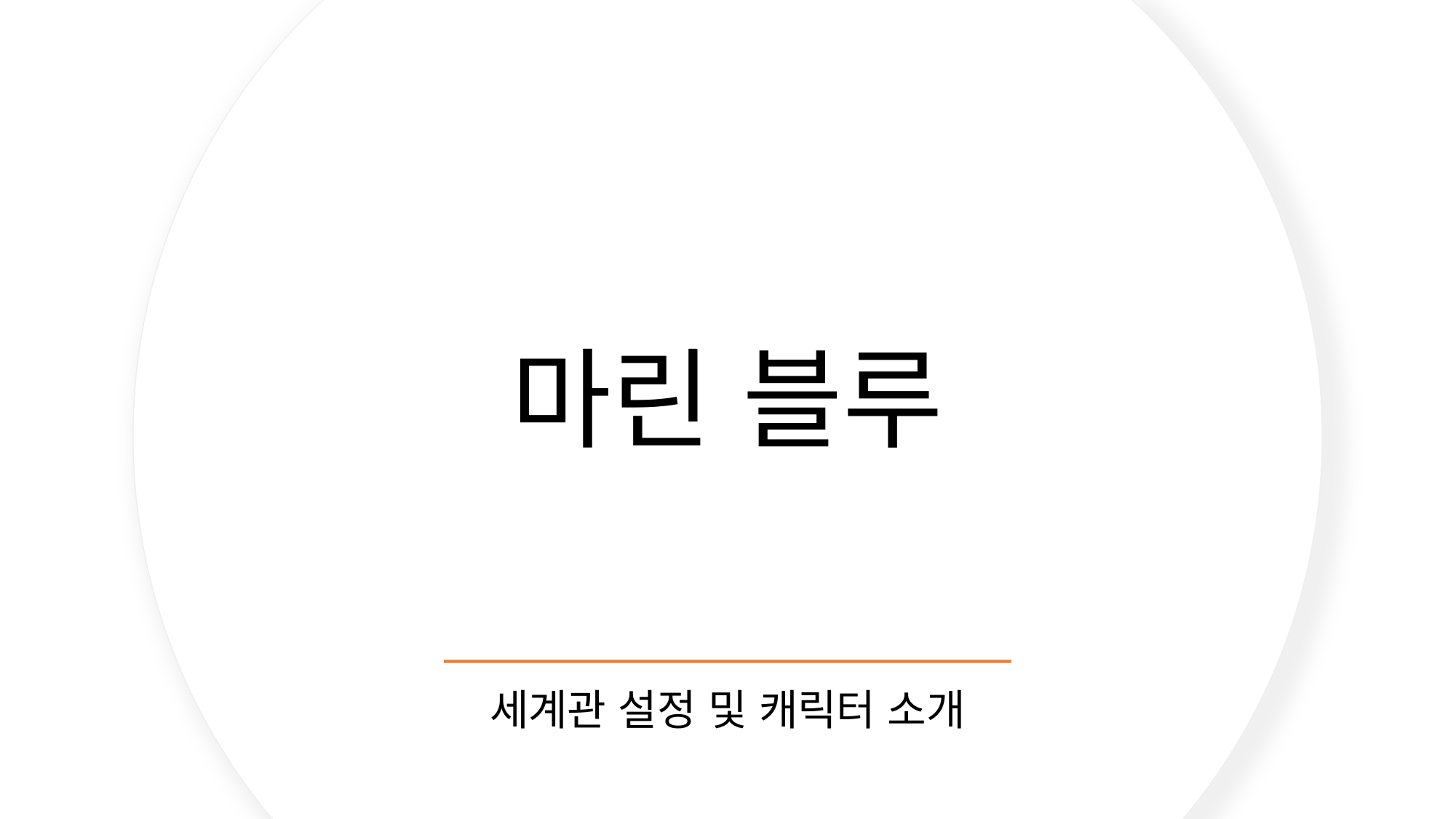

# 마린 블루

세계관 설정 및 캐릭터 소개